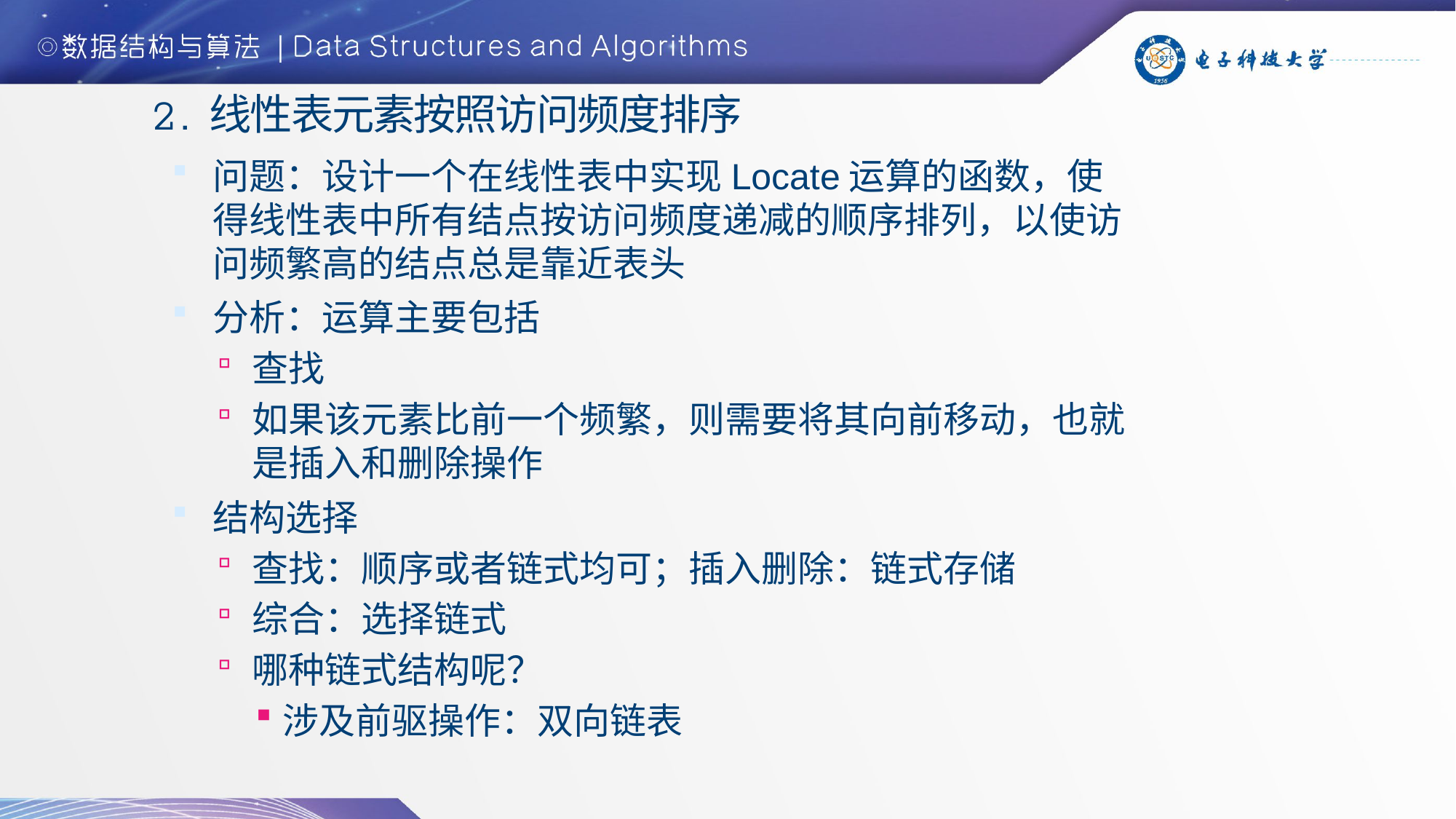

# 2.线性表元素按照访问频度排序
问题：设计一个在线性表中实现Locate运算的函数，使得线性表中所有结点按访问频度递减的顺序排列，以使访问频繁高的结点总是靠近表头
分析：运算主要包括
查找
如果该元素比前一个频繁，则需要将其向前移动，也就是插入和删除操作
结构选择
查找：顺序或者链式均可；插入删除：链式存储
综合：选择链式
哪种链式结构呢？
涉及前驱操作：双向链表